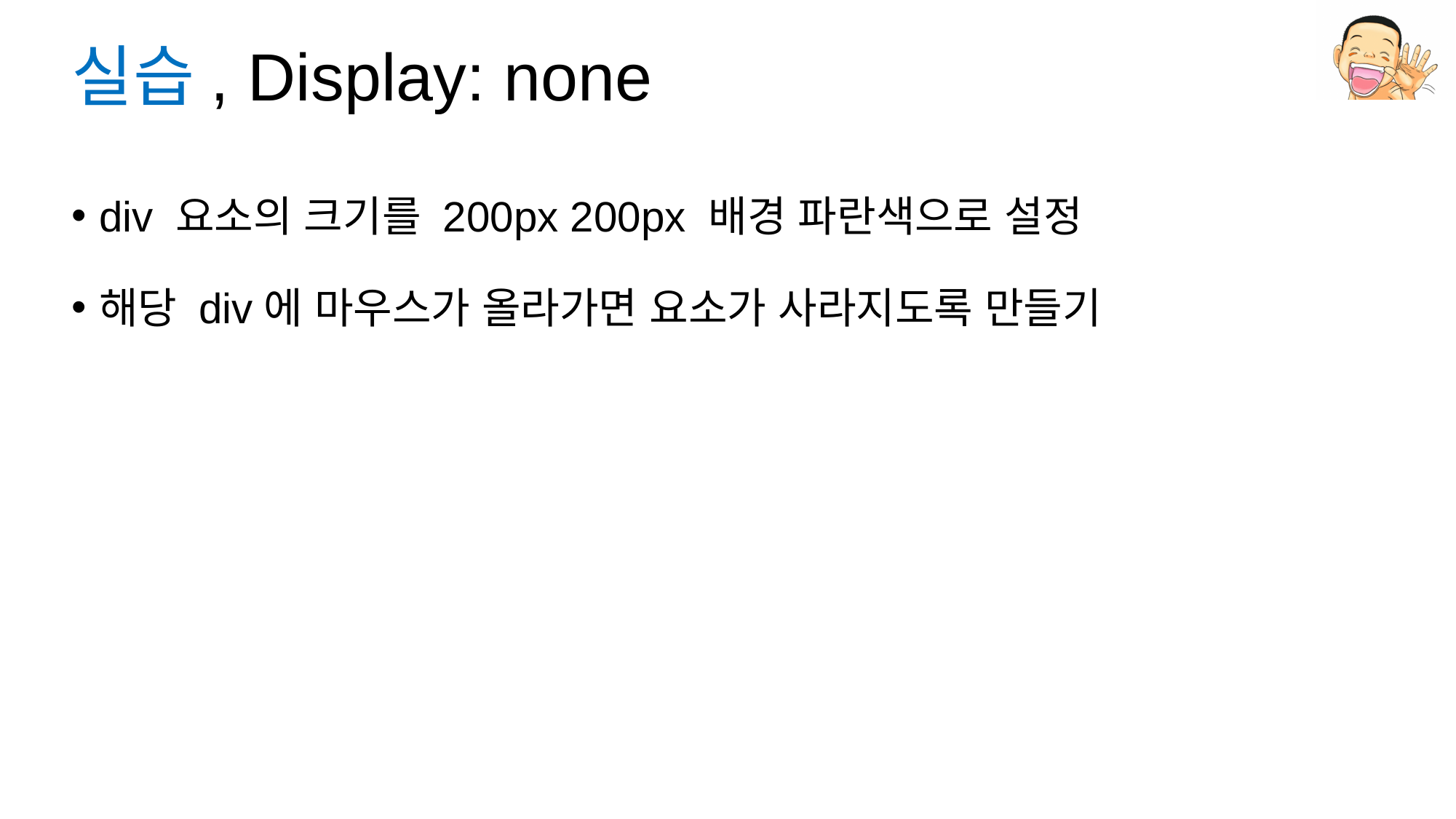

# 실습, Display: none
div 요소의 크기를 200px 200px 배경 파란색으로 설정
해당 div에 마우스가 올라가면 요소가 사라지도록 만들기